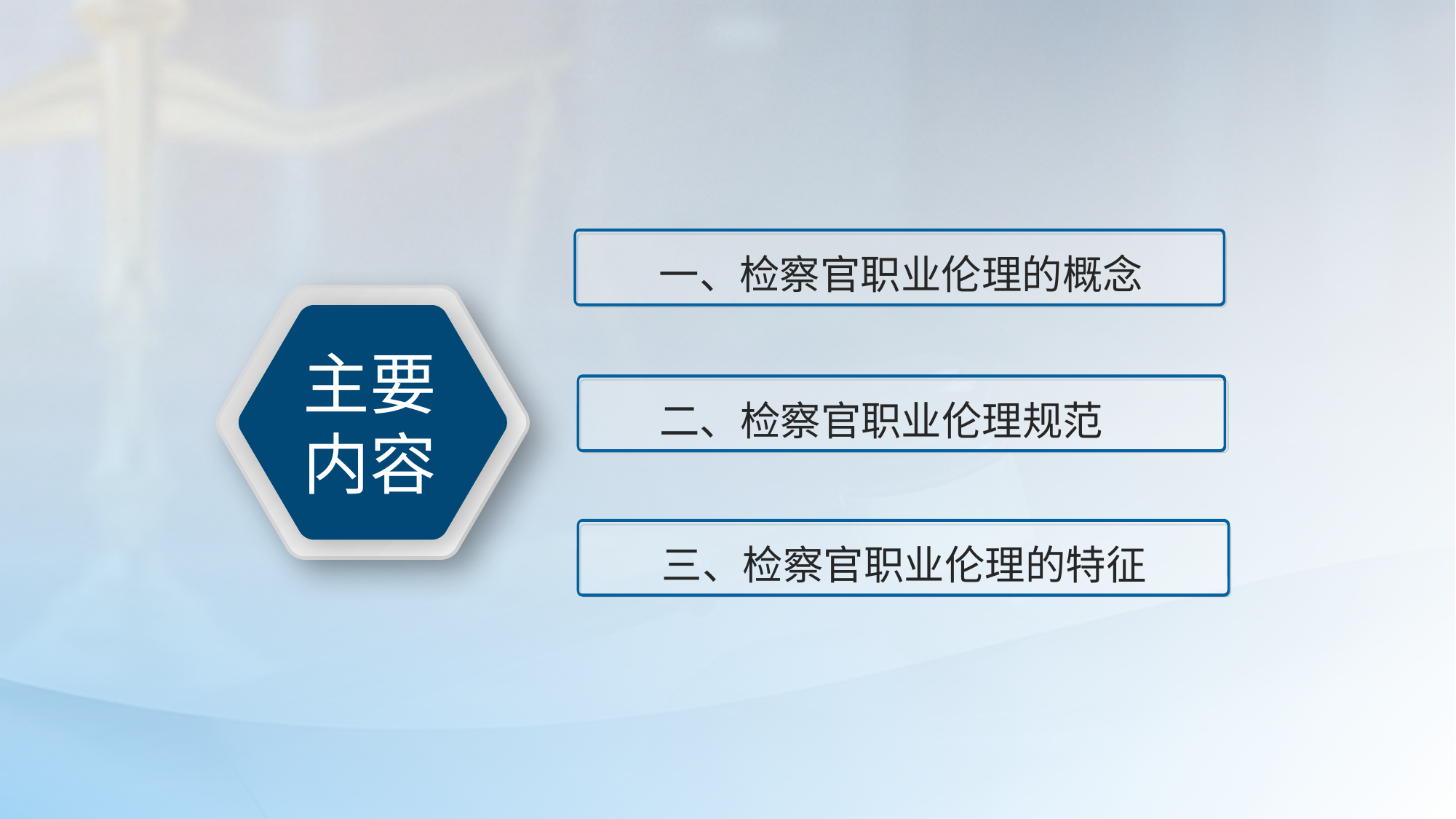

一、检察官职业伦理的概念

主要内容
二、检察官职业伦理规范

三、检察官职业伦理的特征